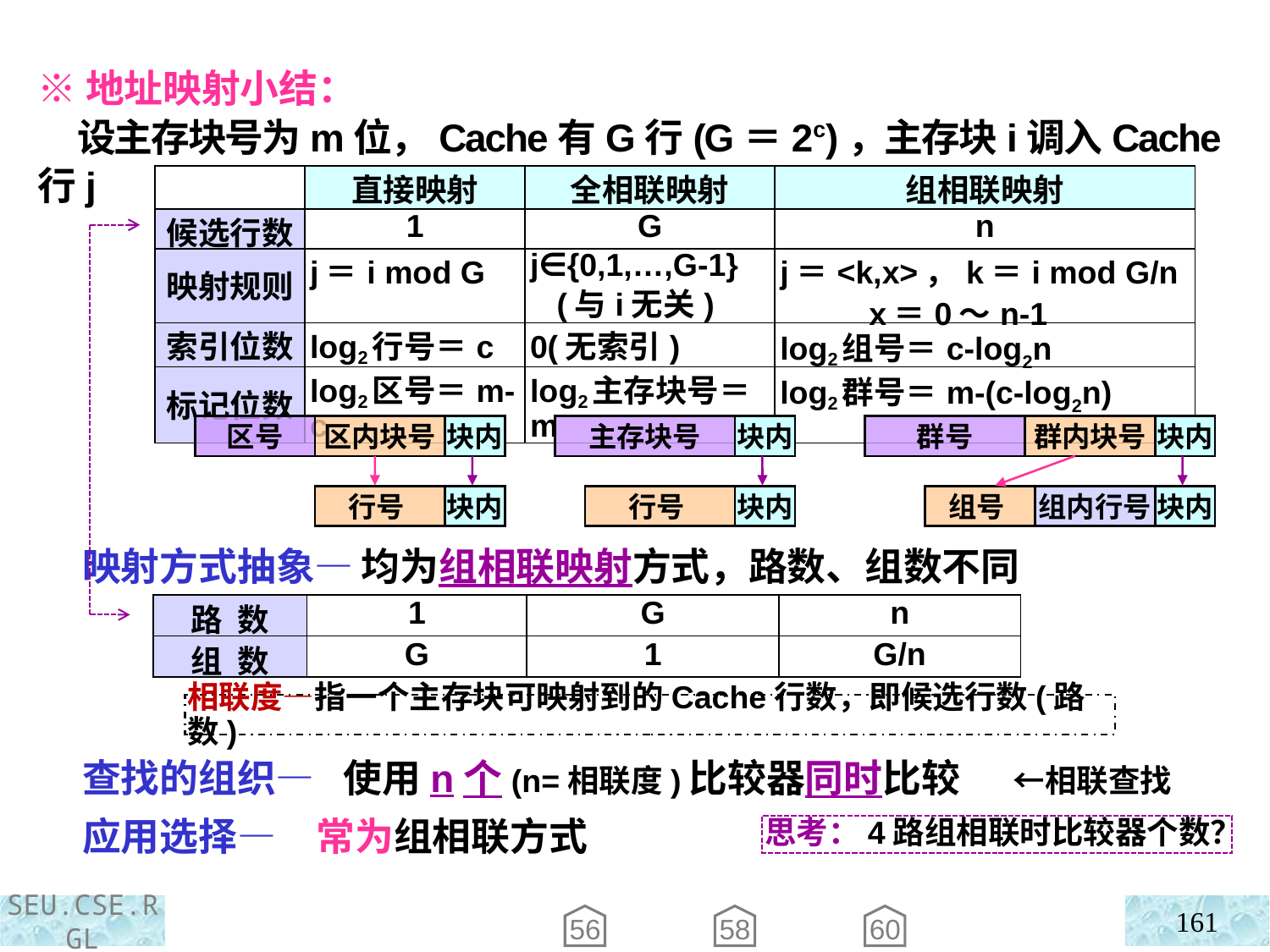

※地址映射小结：
    设主存块号为m位，Cache有G行(G＝2c)，主存块i调入Cache行j
|  | 直接映射 | 全相联映射 | 组相联映射 |
| --- | --- | --- | --- |
| 候选行数 | 1 | G | n |
| 映射规则 | j＝i mod G | j∈{0,1,…,G-1} (与i无关) | j＝<k,x>，k＝i mod G/n x＝0～n-1 |
| 索引位数 | log2行号＝c | 0(无索引) | log2组号＝c-log2n |
| 标记位数 | log2区号＝m-c | log2主存块号＝m | log2群号＝m-(c-log2n) |
区号
区内块号
块内
主存块号
块内
群号
群内块号
块内

行号
组内行号
块内
行号
块内
组号
块内
    映射方式抽象—

    查找的组织—
    应用选择—
    均为组相联映射方式，路数、组数不同

  使用n个(n=相联度)比较器同时比较      ←相联查找
常为组相联方式
| 路 数 | 1 | G | n |
| --- | --- | --- | --- |
| 组 数 | G | 1 | G/n |
相联度—指一个主存块可映射到的Cache行数，即候选行数(路数)
思考：4路组相联时比较器个数？
161
56
58
60